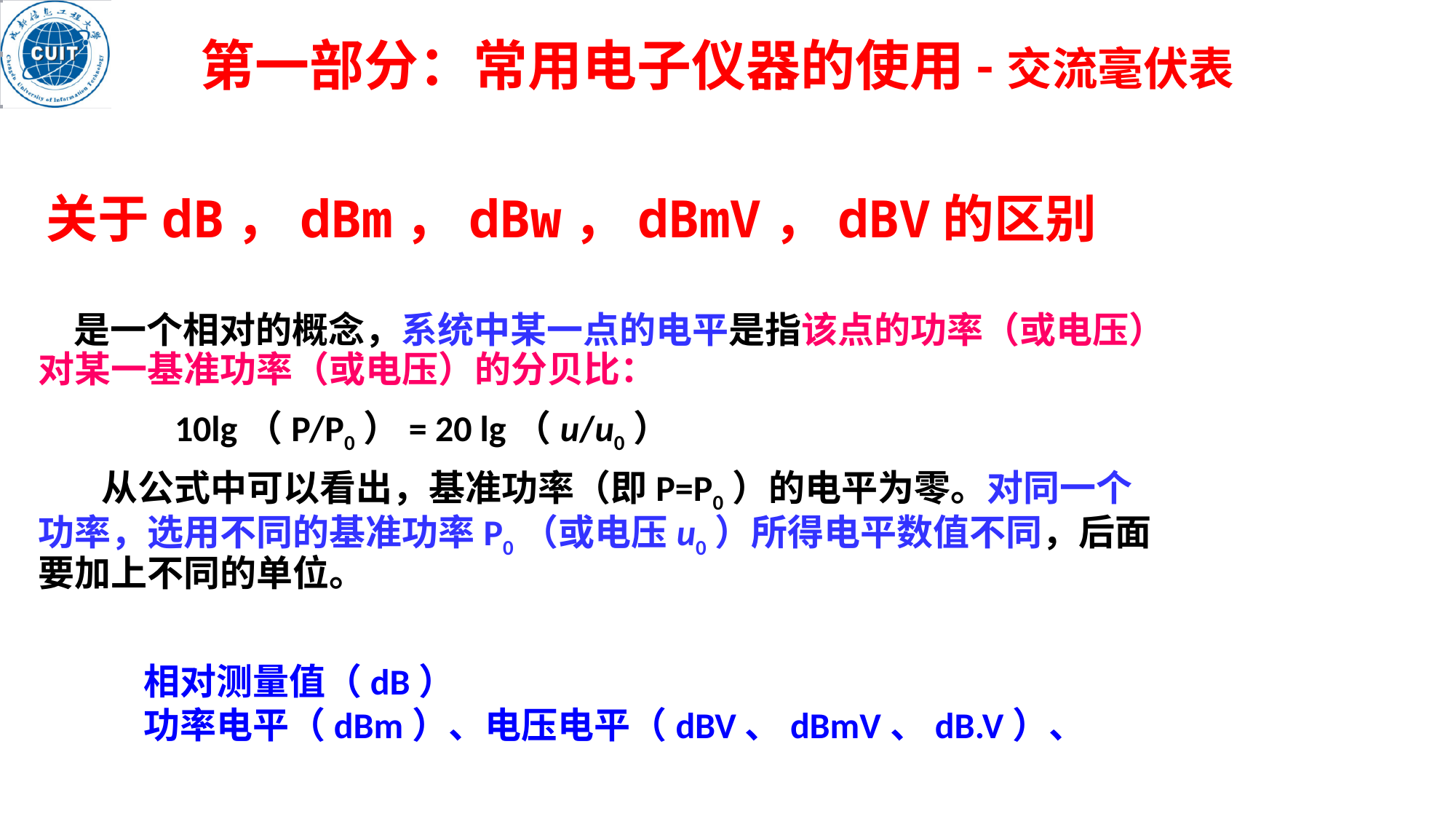

第一部分：常用电子仪器的使用-交流毫伏表
  关于dB，dBm，dBw，dBmV，dBV的区别

        是一个相对的概念，系统中某一点的电平是指该点的功率（或电压）对某一基准功率（或电压）的分贝比：
                    10lg（P/P0）= 20 lg（u/u0）
          从公式中可以看出，基准功率（即P=P0）的电平为零。对同一个功率，选用不同的基准功率P0（或电压u0）所得电平数值不同，后面要加上不同的单位。
相对测量值（dB）
功率电平（dBm）、电压电平（dBV、dBmV、dB.V）、